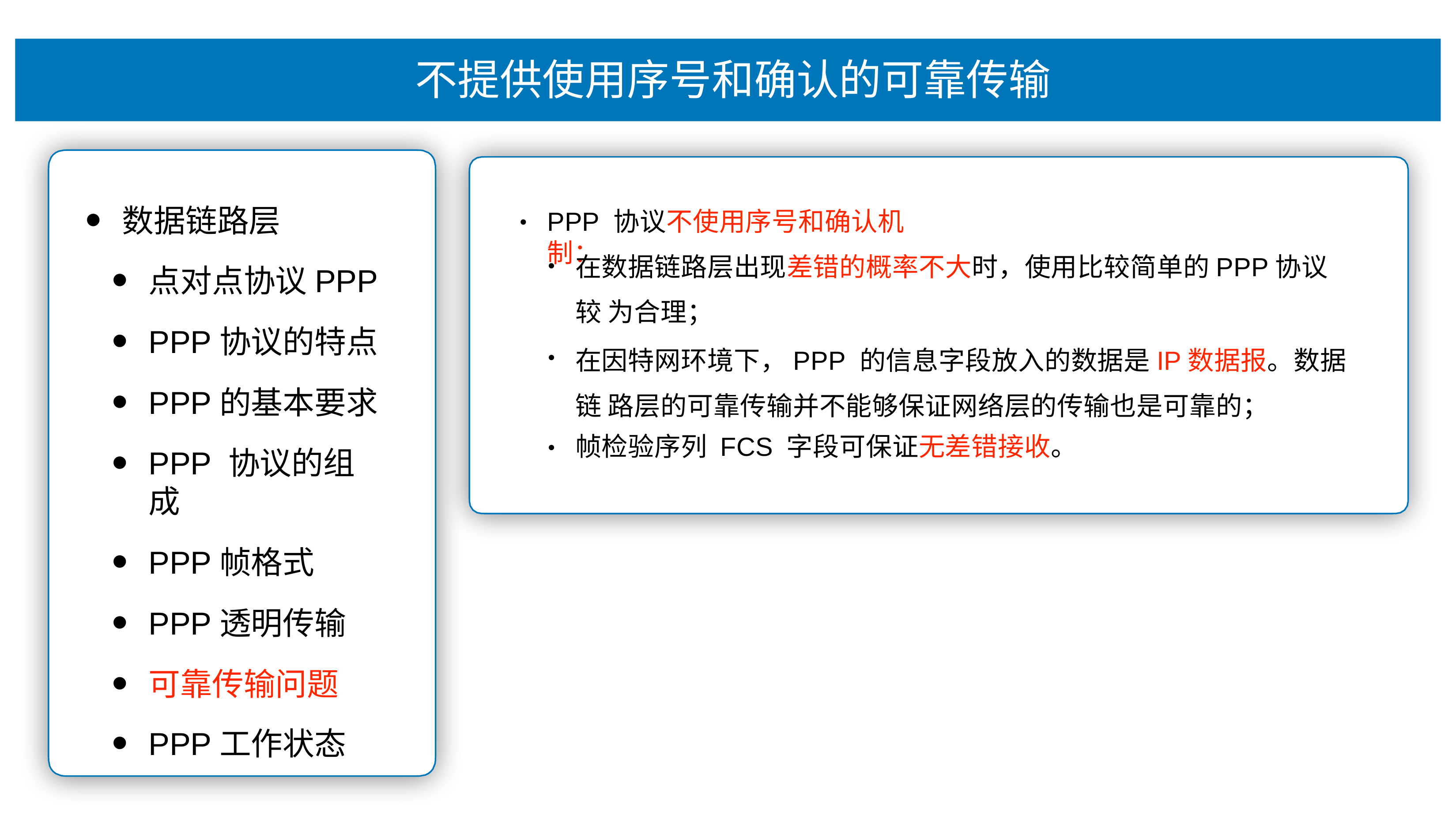

# 不提供使⽤序号和确认的可靠传输

数据链路层
点对点协议PPP
PPP协议的特点
PPP的基本要求
PPP 协议的组成
PPP帧格式
PPP透明传输
可靠传输问题
PPP⼯作状态
PPP 协议不使⽤序号和确认机制：
•
在数据链路层出现差错的概率不⼤时，使⽤⽐较简单的PPP协议较 为合理；
在因特⽹环境下，PPP 的信息字段放⼊的数据是IP数据报。数据链 路层的可靠传输并不能够保证⽹络层的传输也是可靠的；
帧检验序列 FCS 字段可保证⽆差错接收。
•
•